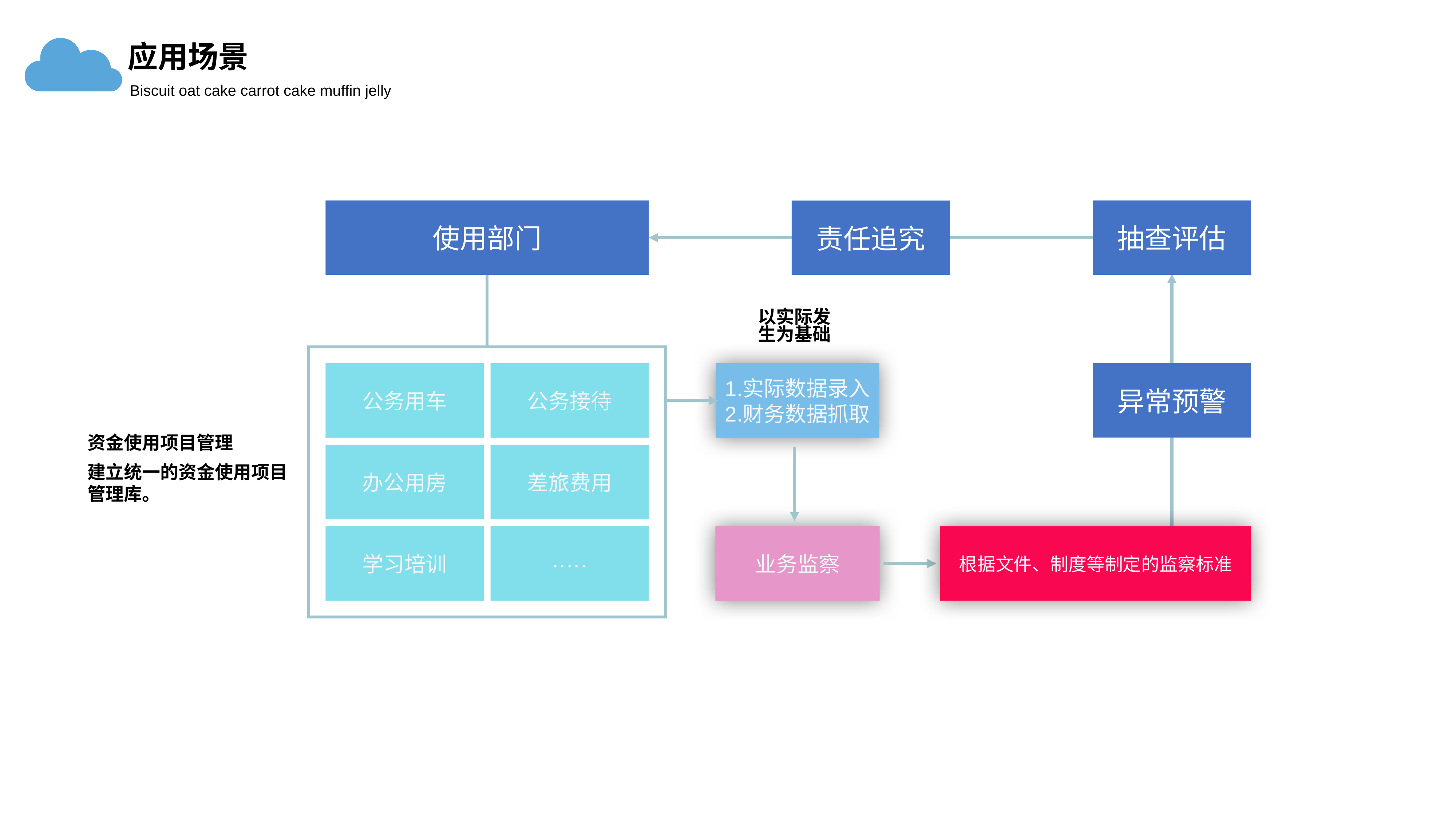

应用场景

Biscuit oat cake carrot cake muffin jelly
使用部门
抽查评估
责任追究

以实际发生为基础

异常预警
公务用车
公务接待
实际数据录入
财务数据抓取

资金使用项目管理
建立统一的资金使用项目管理库。
办公用房
差旅费用

学习培训
·····
业务监察
根据文件、制度等制定的监察标准

54